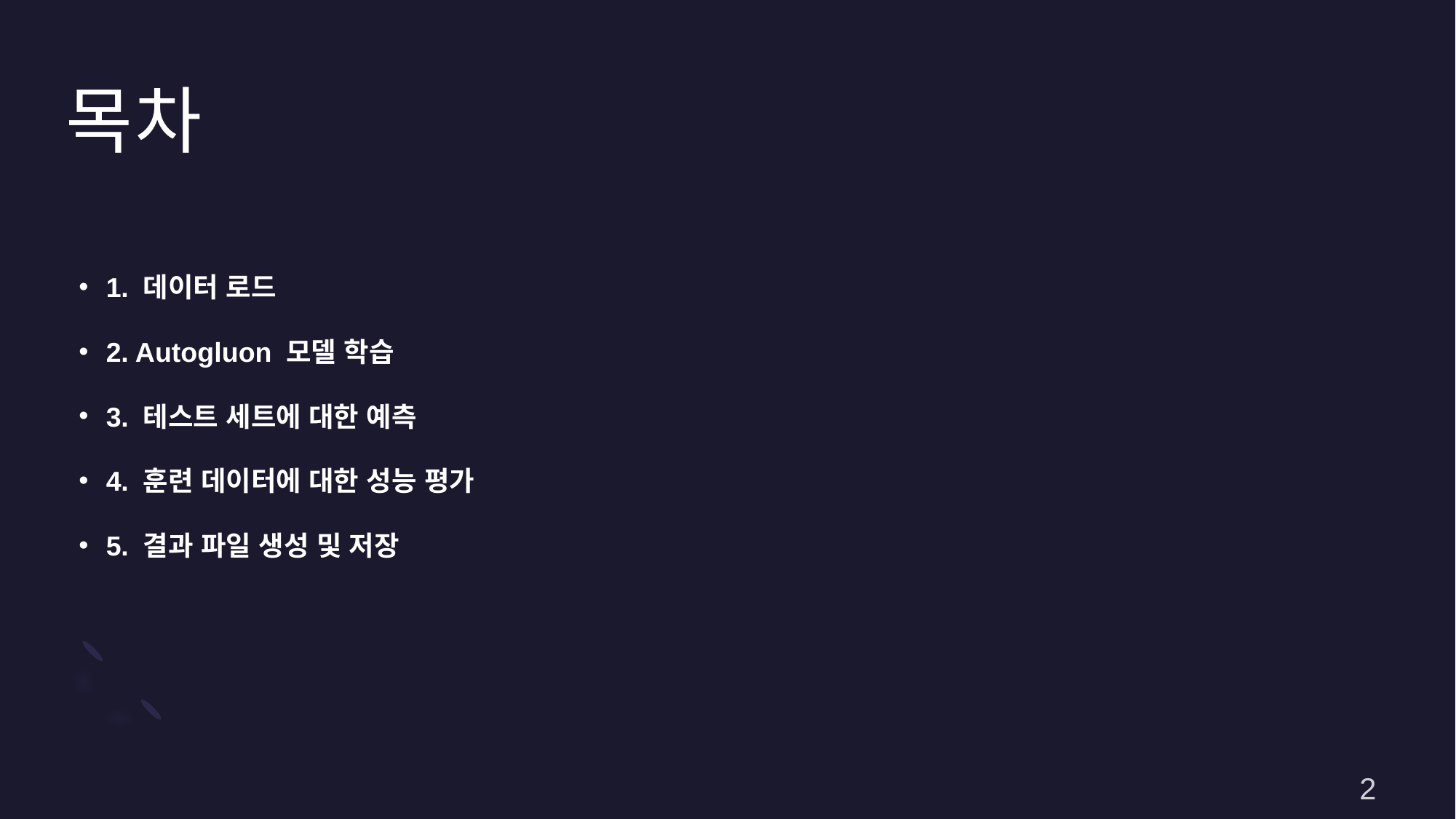

# 목차
1. 데이터 로드
2. Autogluon 모델 학습
3. 테스트 세트에 대한 예측
4. 훈련 데이터에 대한 성능 평가
5. 결과 파일 생성 및 저장

2